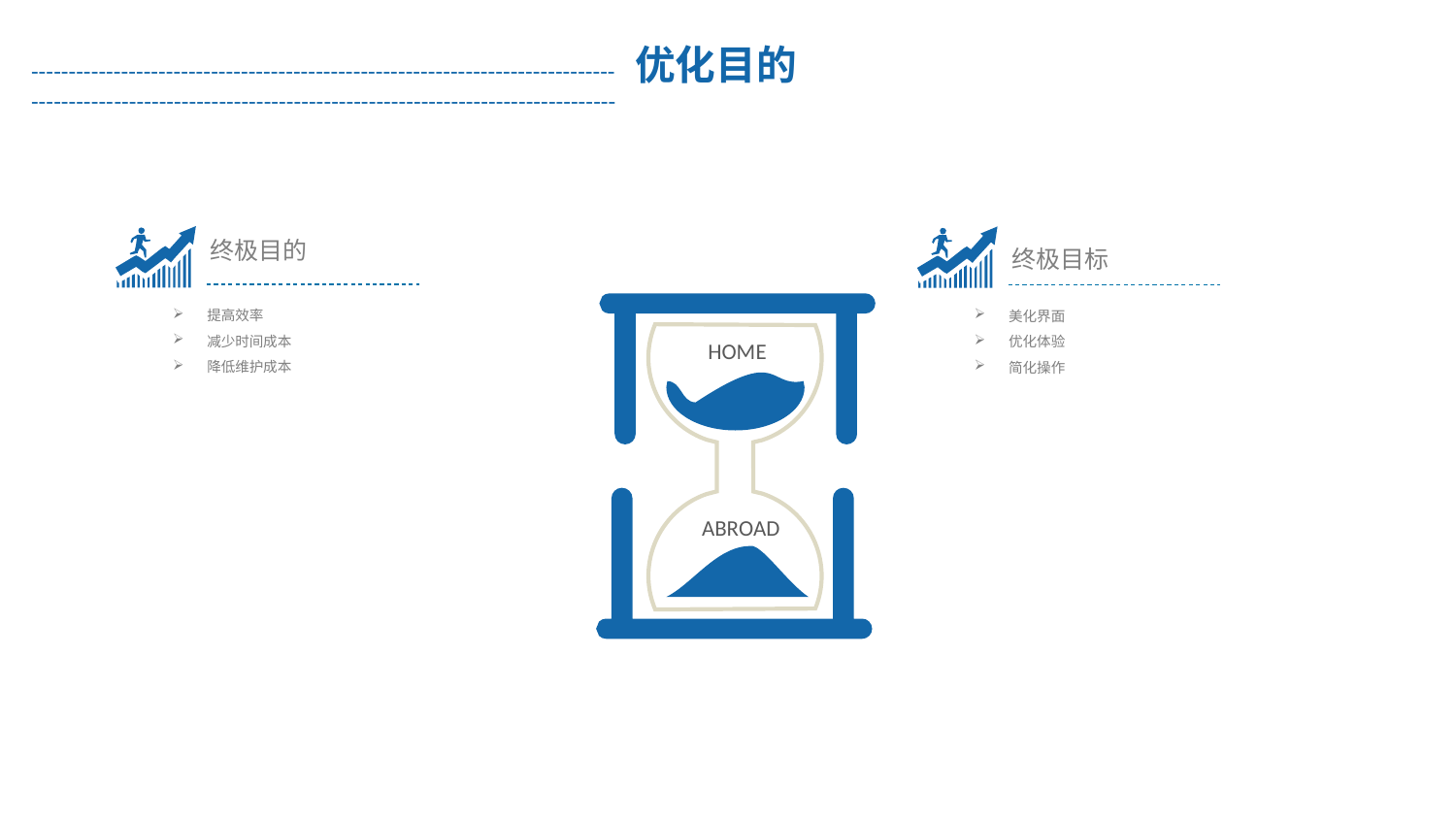

------------------------------------------------------------------------------  优化目的   ------------------------------------------------------------------------------

终极目的
终极目标
提高效率
减少时间成本
降低维护成本
美化界面
优化体验
简化操作

HOME
ABROAD